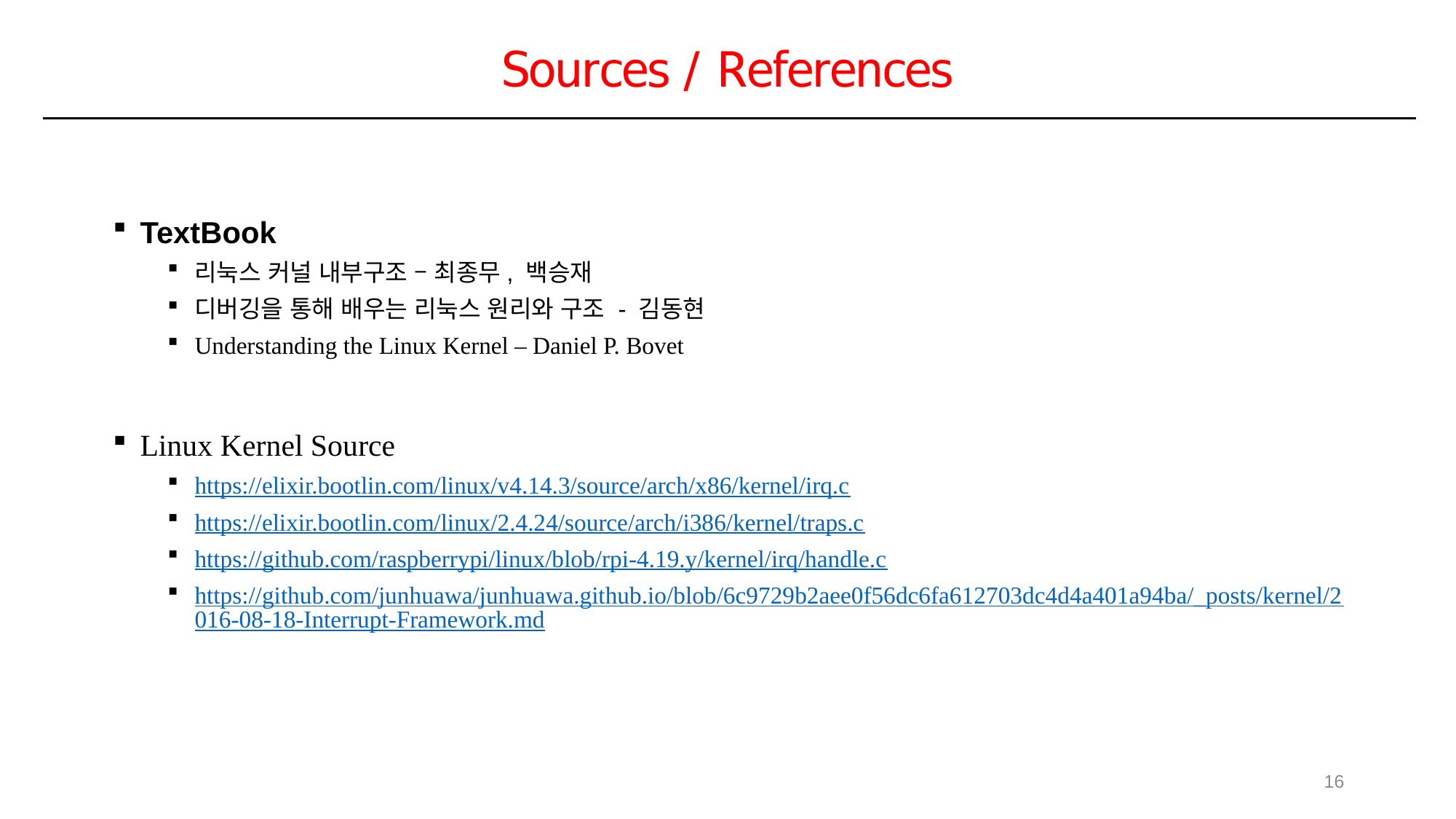

# Sources / References
TextBook
리눅스 커널 내부구조 – 최종무, 백승재
디버깅을 통해 배우는 리눅스 원리와 구조 - 김동현
Understanding the Linux Kernel – Daniel P. Bovet

Linux Kernel Source
https://elixir.bootlin.com/linux/v4.14.3/source/arch/x86/kernel/irq.c
https://elixir.bootlin.com/linux/2.4.24/source/arch/i386/kernel/traps.c
https://github.com/raspberrypi/linux/blob/rpi-4.19.y/kernel/irq/handle.c
https://github.com/junhuawa/junhuawa.github.io/blob/6c9729b2aee0f56dc6fa612703dc4d4a401a94ba/_posts/kernel/2016-08-18-Interrupt-Framework.md

16